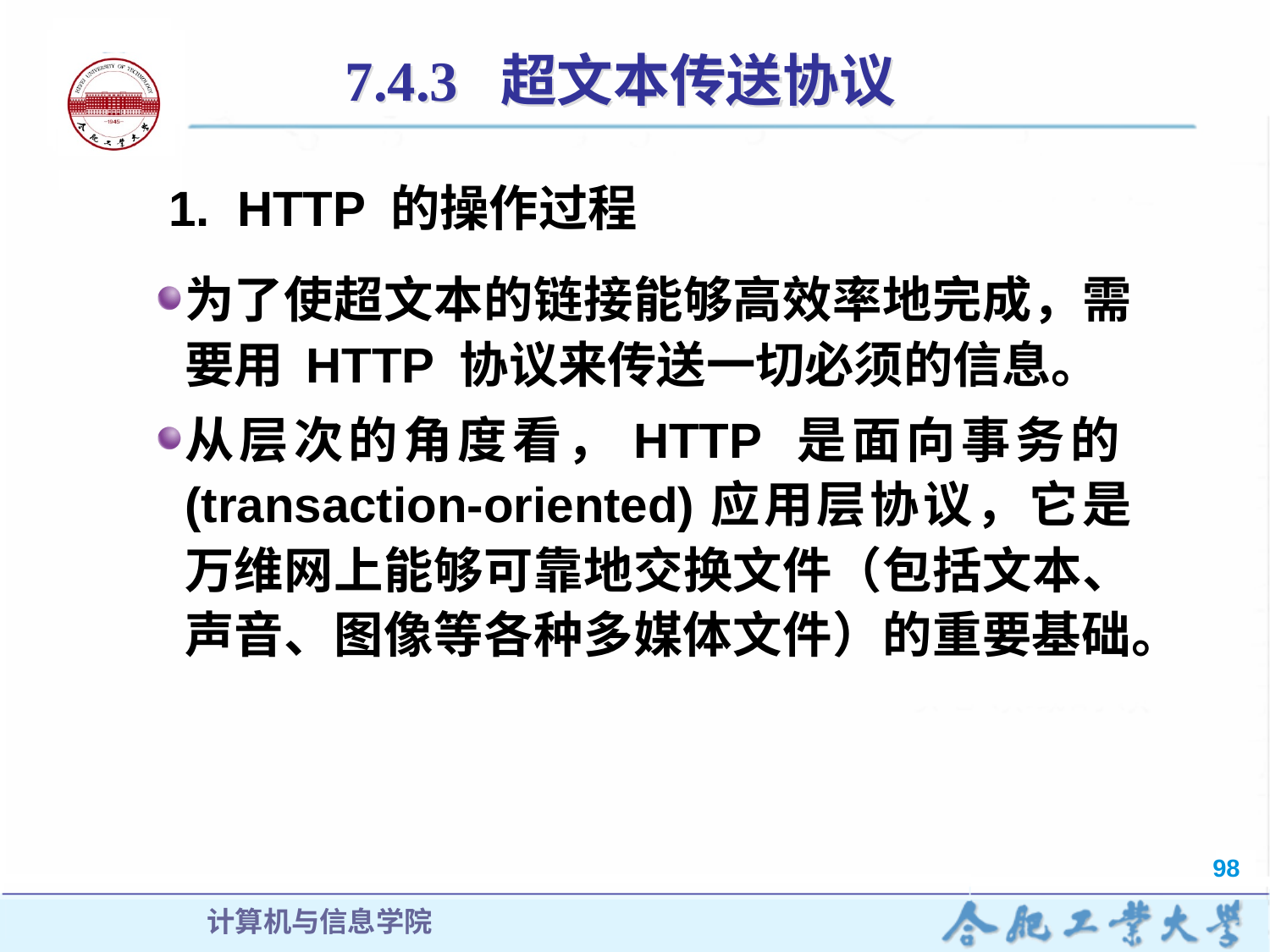

# 7.4.3  超文本传送协议
1.  HTTP 的操作过程
为了使超文本的链接能够高效率地完成，需要用 HTTP 协议来传送一切必须的信息。
从层次的角度看，HTTP 是面向事务的(transaction-oriented)应用层协议，它是万维网上能够可靠地交换文件（包括文本、声音、图像等各种多媒体文件）的重要基础。